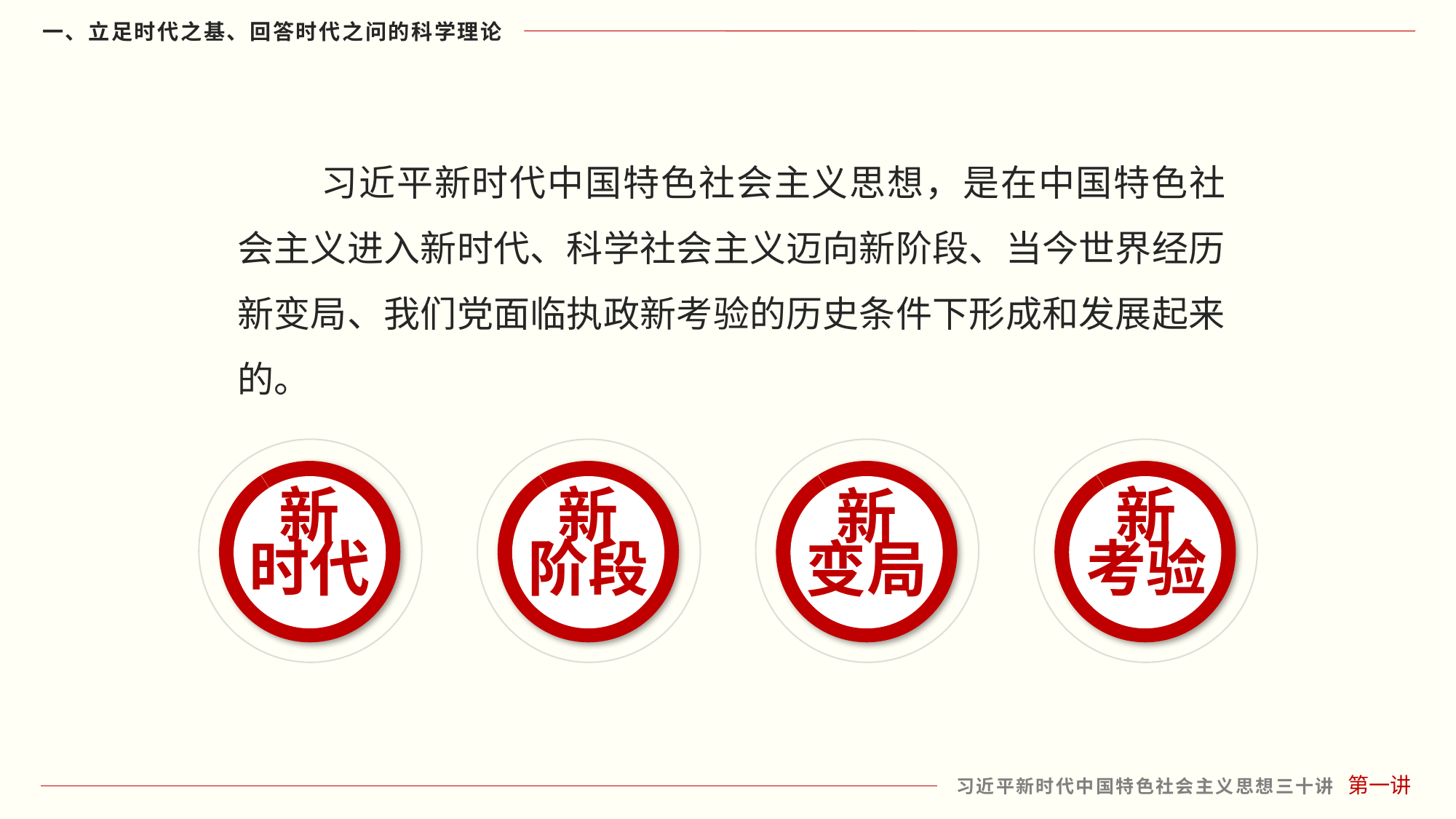

习近平新时代中国特色社会主义思想，是在中国特色社会主义进入新时代、科学社会主义迈向新阶段、当今世界经历新变局、我们党面临执政新考验的历史条件下形成和发展起来的。

新
时代

新
阶段

新
变局

新
考验